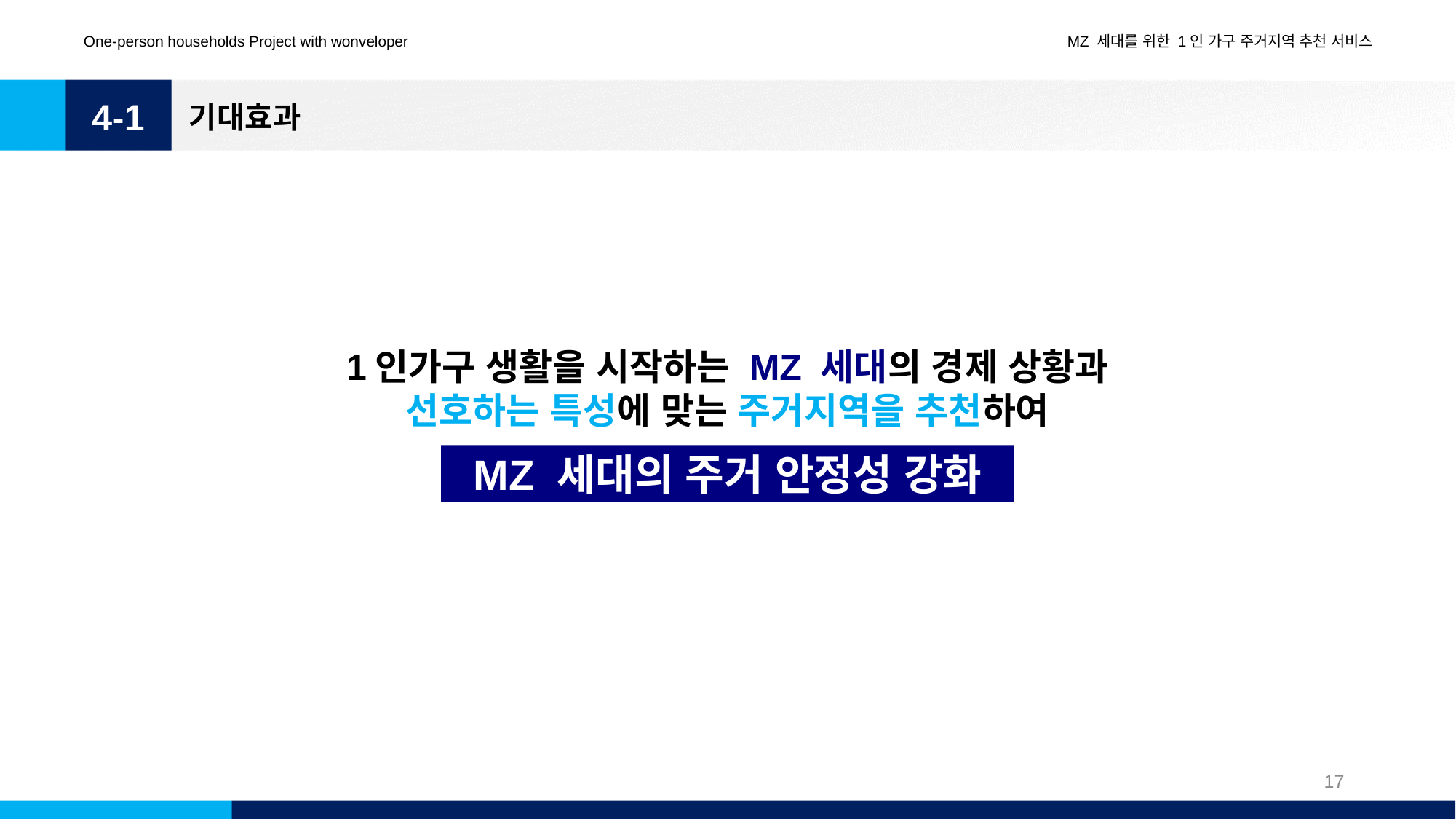

One-person households Project with wonveloper
MZ 세대를 위한 1인 가구 주거지역 추천 서비스
4-1
기대효과
1인가구 생활을 시작하는 MZ 세대의 경제 상황과
선호하는 특성에 맞는 주거지역을 추천하여
MZ 세대의 주거 안정성 강화
17